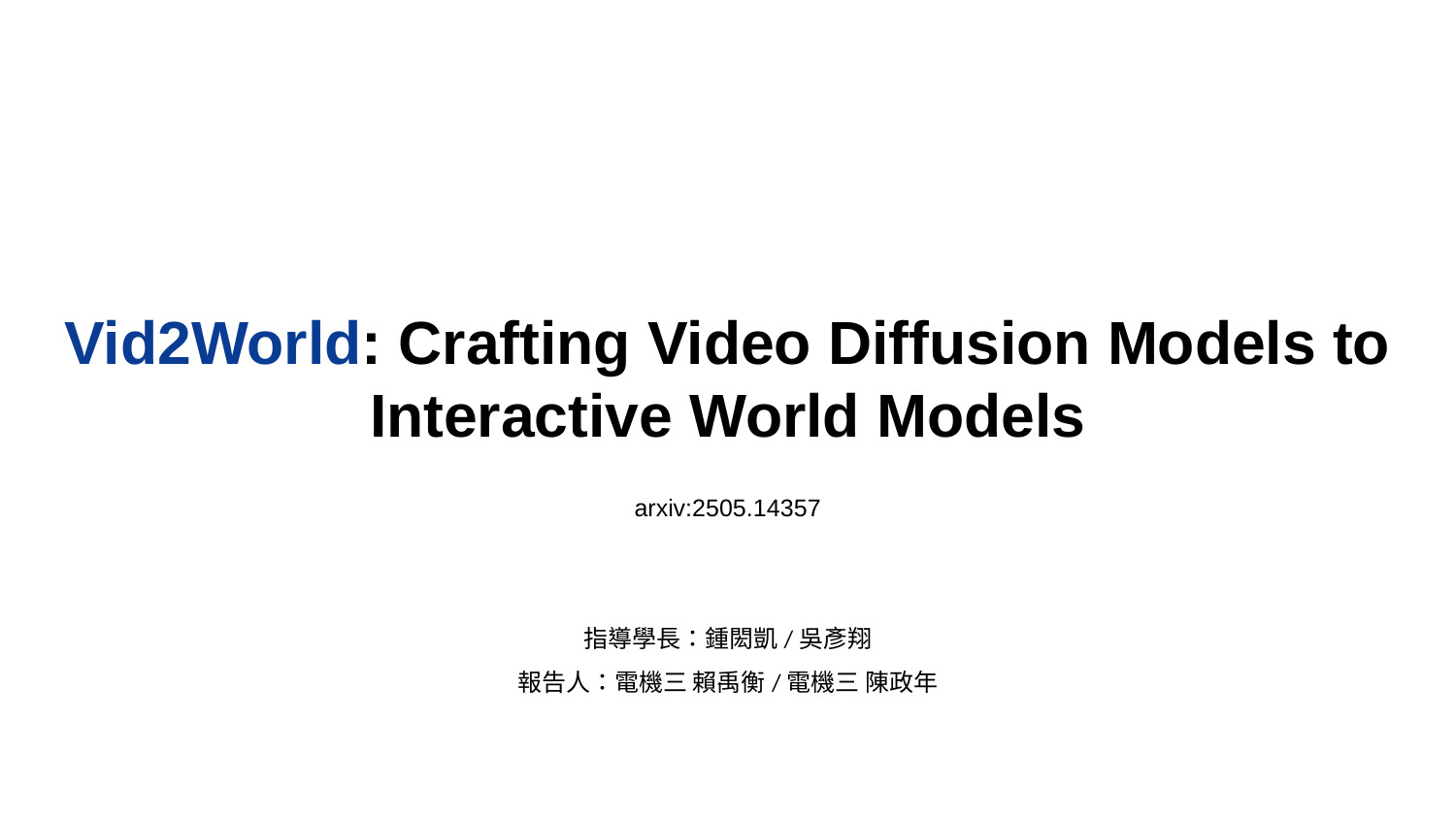

# Vid2World: Crafting Video Diffusion Models to Interactive World Models
arxiv:2505.14357

指導學長：鍾閎凱/吳彥翔
報告人：電機三 賴禹衡/電機三 陳政年